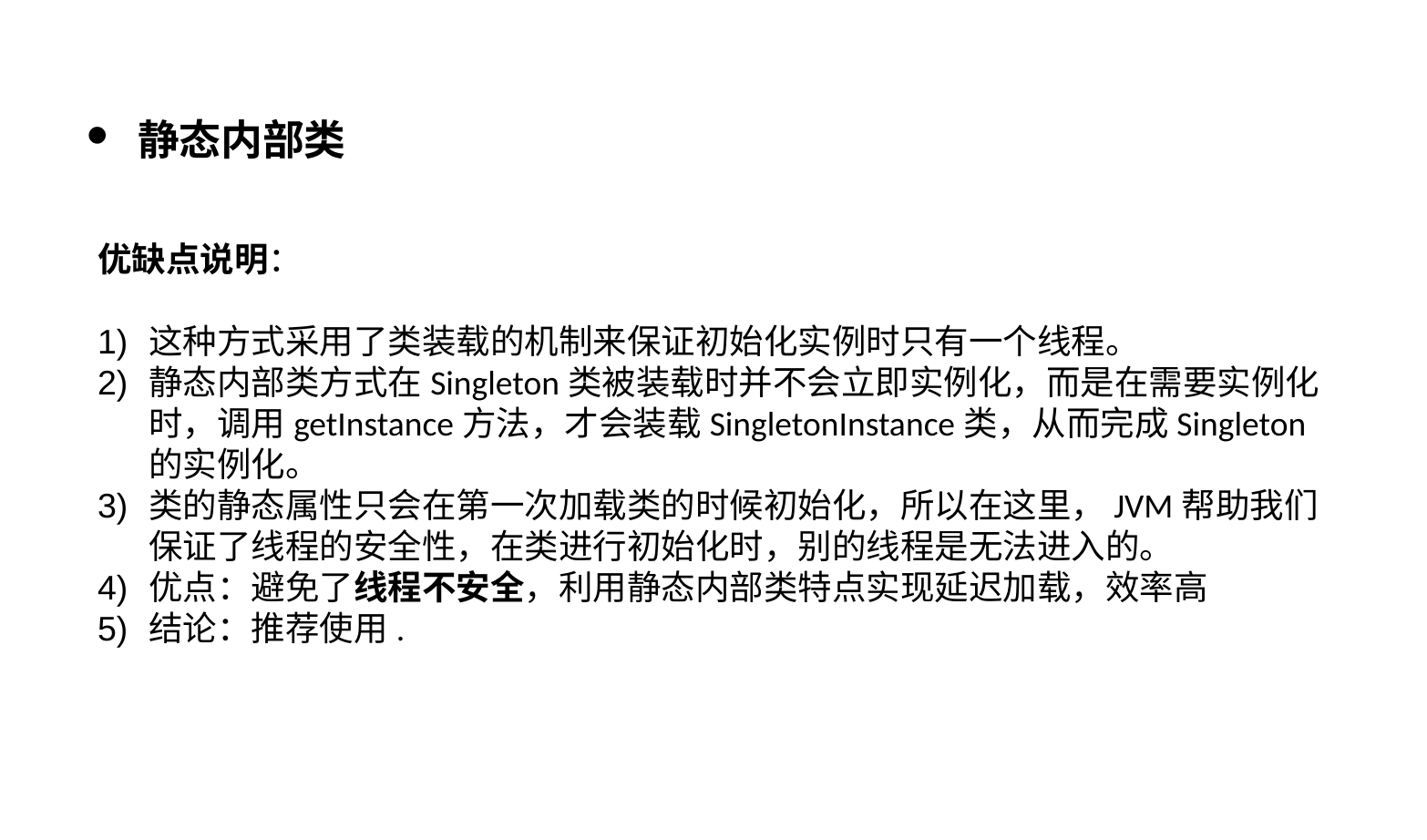

静态内部类

优缺点说明：

这种方式采用了类装载的机制来保证初始化实例时只有一个线程。
静态内部类方式在Singleton类被装载时并不会立即实例化，而是在需要实例化时，调用getInstance方法，才会装载SingletonInstance类，从而完成Singleton的实例化。
类的静态属性只会在第一次加载类的时候初始化，所以在这里，JVM帮助我们保证了线程的安全性，在类进行初始化时，别的线程是无法进入的。
优点：避免了线程不安全，利用静态内部类特点实现延迟加载，效率高
结论：推荐使用.